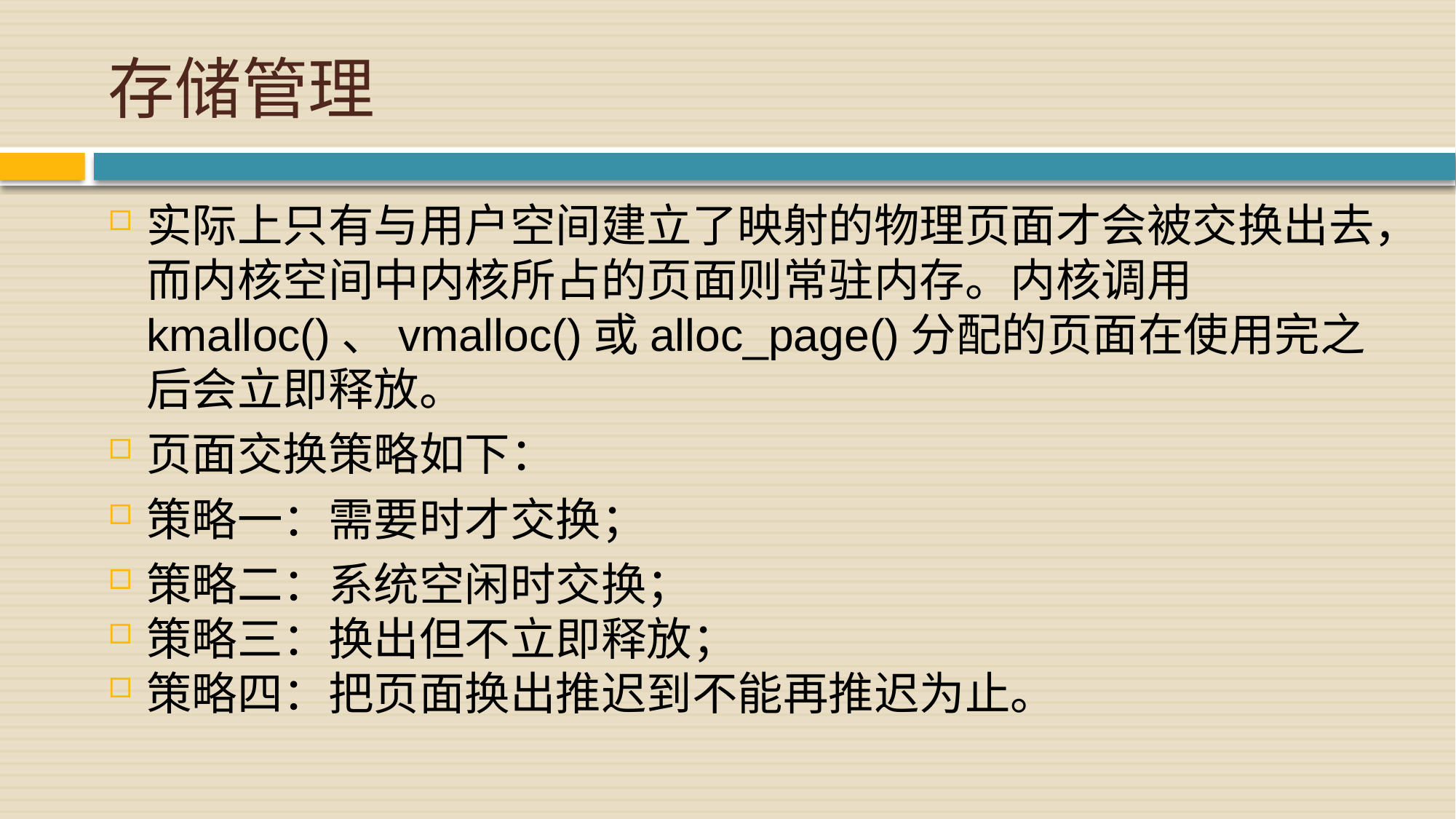

# 存储管理
实际上只有与用户空间建立了映射的物理页面才会被交换出去，而内核空间中内核所占的页面则常驻内存。内核调用kmalloc()、vmalloc()或alloc_page()分配的页面在使用完之后会立即释放。
页面交换策略如下：
策略一：需要时才交换；
策略二：系统空闲时交换；
策略三：换出但不立即释放；
策略四：把页面换出推迟到不能再推迟为止。